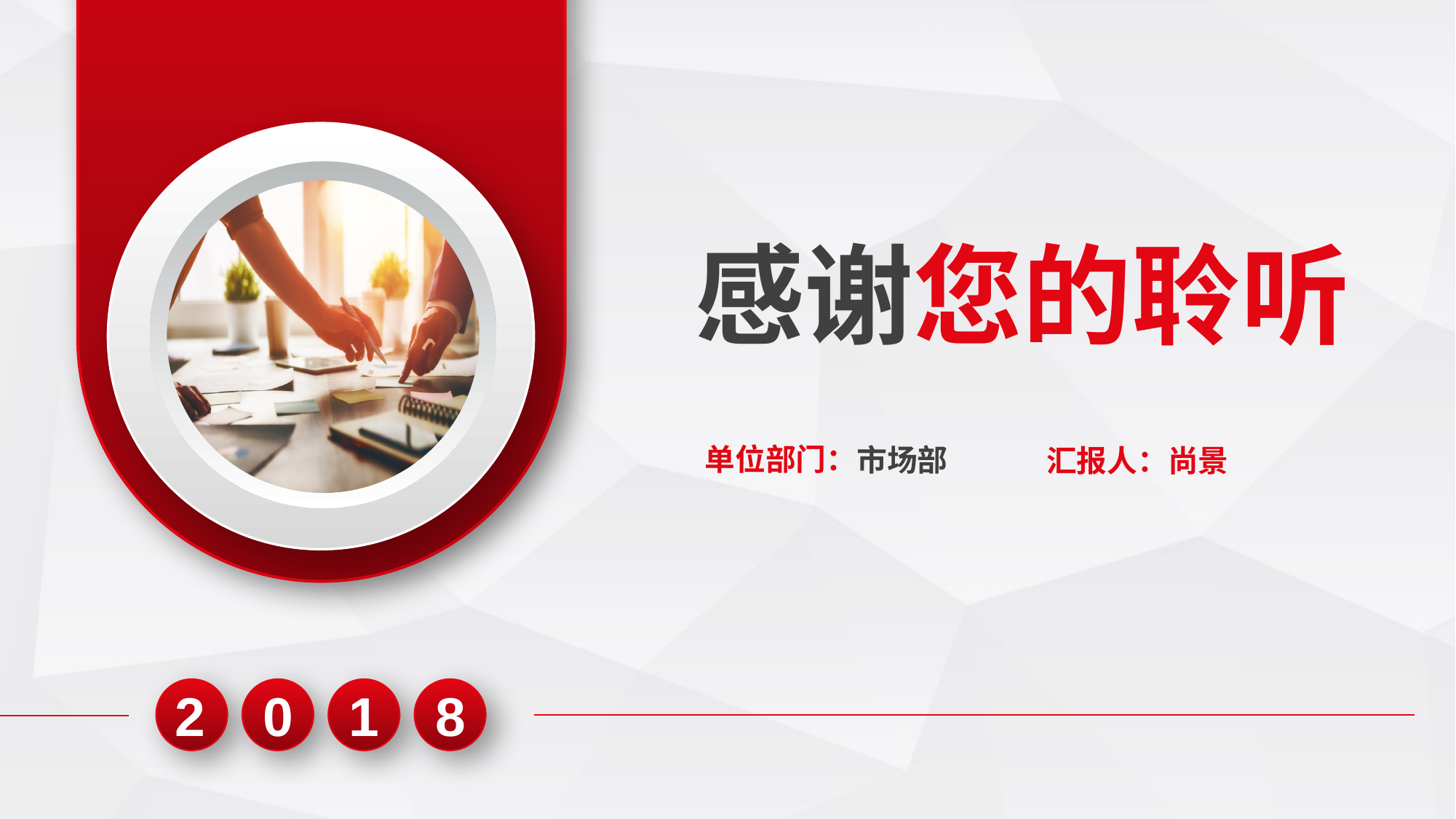

感谢您的聆听

单位部门：市场部

汇报人：尚景
8

1

2

0